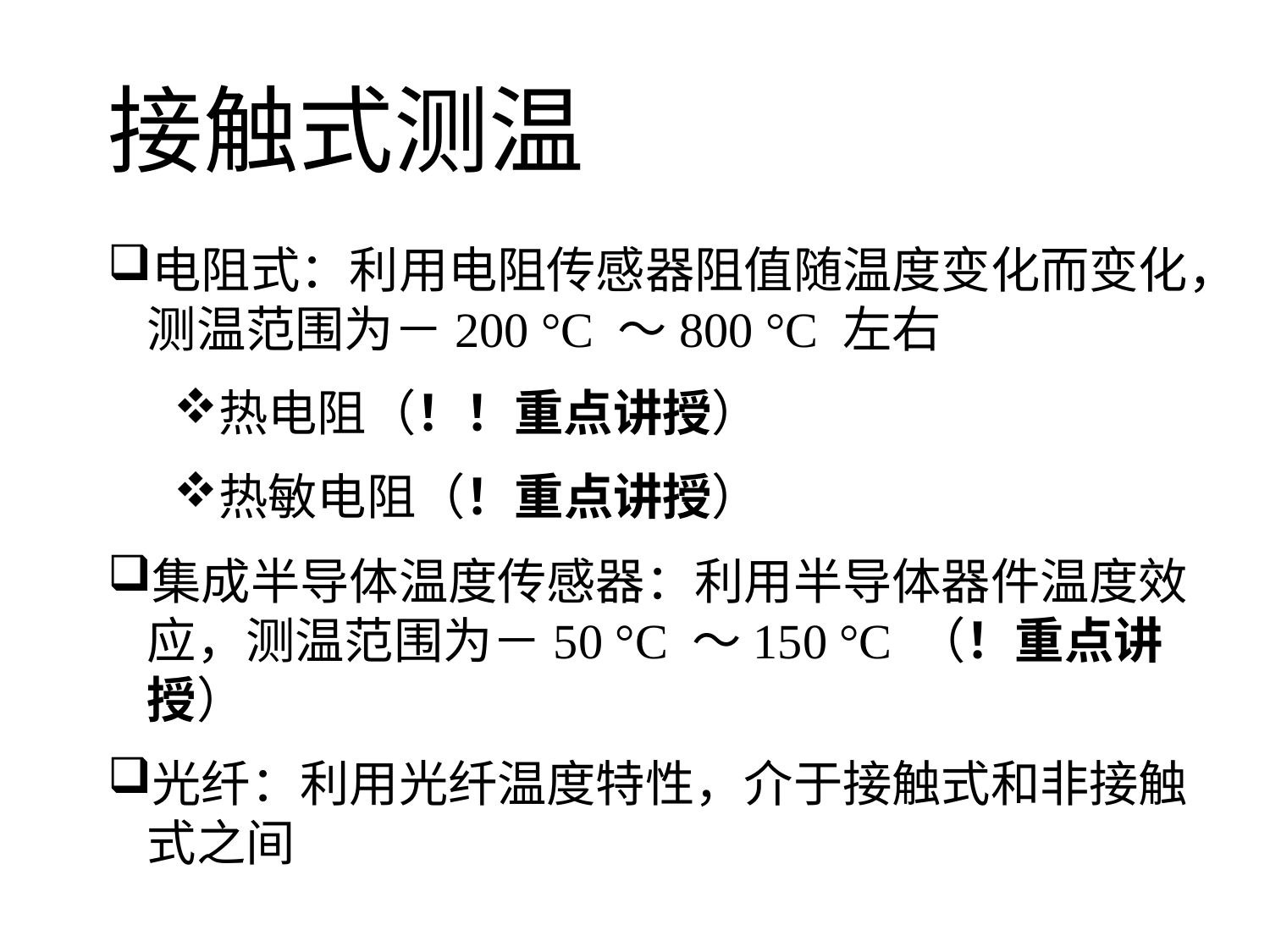

接触式测温
电阻式：利用电阻传感器阻值随温度变化而变化，测温范围为－200 °C ～800 °C 左右
热电阻（！！重点讲授）
热敏电阻（！重点讲授）
集成半导体温度传感器：利用半导体器件温度效应，测温范围为－50 °C ～150 °C （！重点讲授）
光纤：利用光纤温度特性，介于接触式和非接触式之间